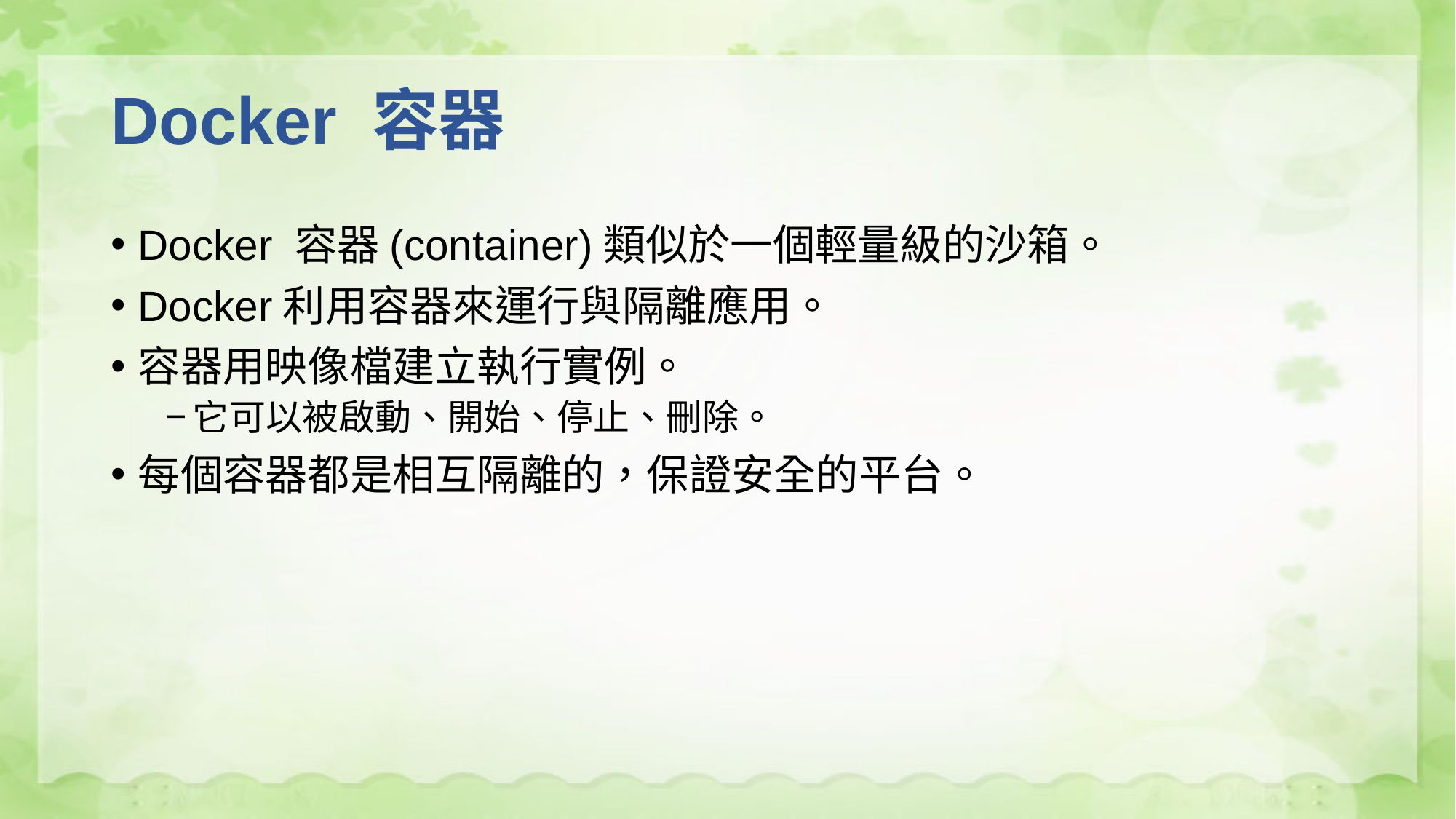

# Docker 容器
Docker 容器(container)類似於一個輕量級的沙箱。
Docker利用容器來運行與隔離應用。
容器用映像檔建立執行實例。
它可以被啟動、開始、停止、刪除。
每個容器都是相互隔離的，保證安全的平台。